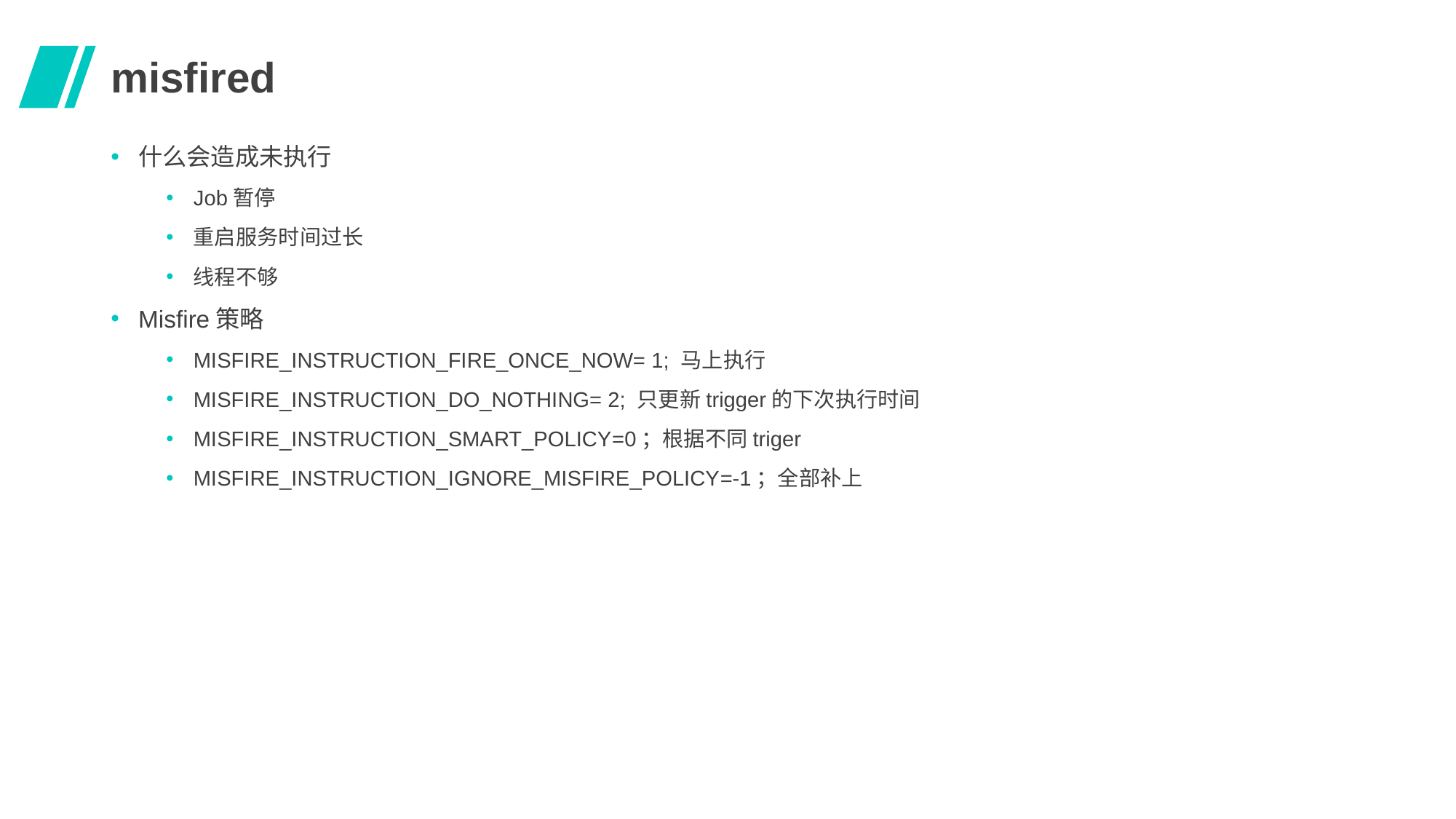

# misfired
什么会造成未执行
Job暂停
重启服务时间过长
线程不够
Misfire策略
MISFIRE_INSTRUCTION_FIRE_ONCE_NOW= 1; 马上执行
MISFIRE_INSTRUCTION_DO_NOTHING= 2; 只更新trigger的下次执行时间
MISFIRE_INSTRUCTION_SMART_POLICY=0；根据不同triger
MISFIRE_INSTRUCTION_IGNORE_MISFIRE_POLICY=-1；全部补上